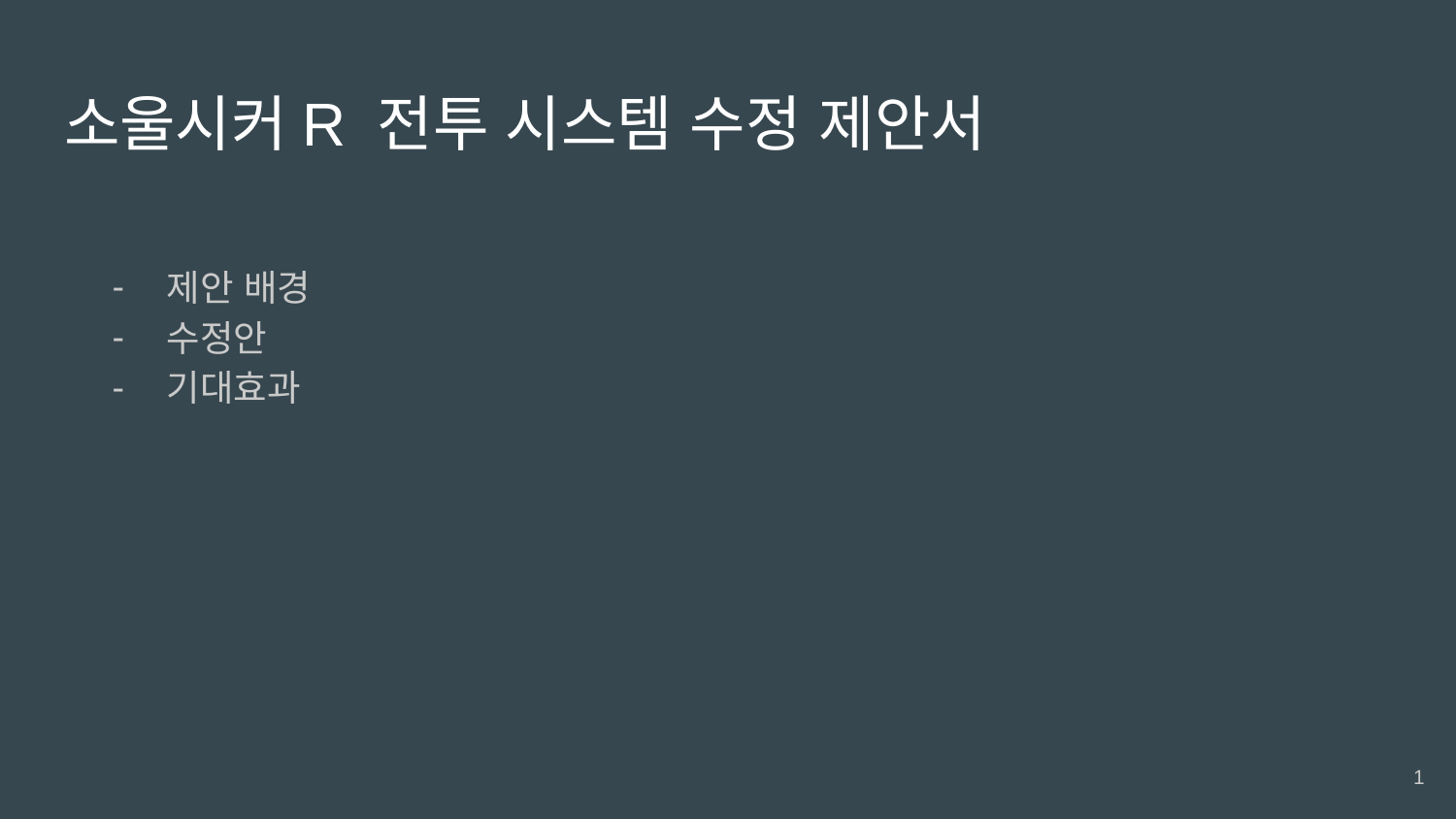

# 소울시커R 전투 시스템 수정 제안서
제안 배경
수정안
기대효과
1